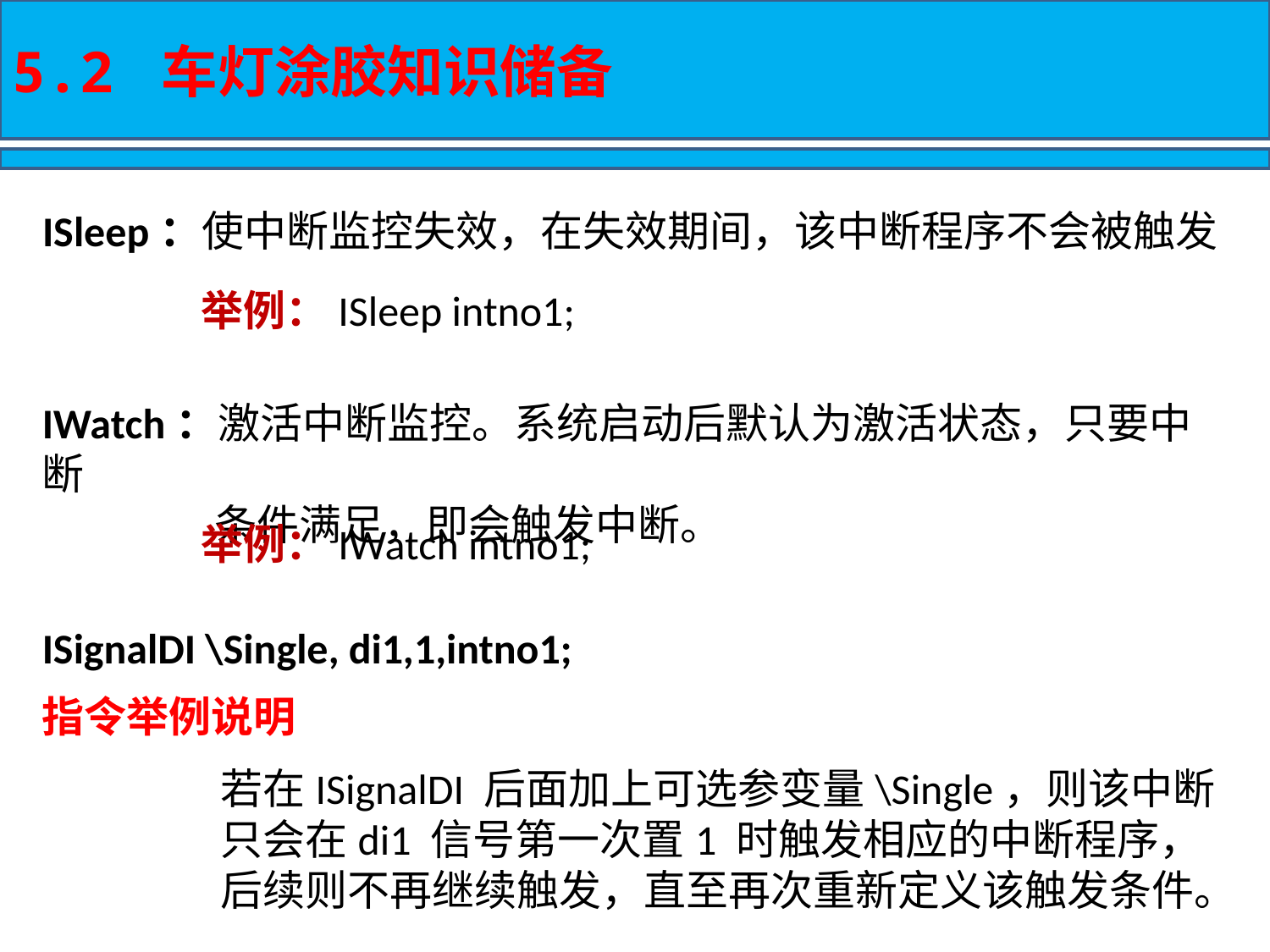

5.2 车灯涂胶知识储备

ISleep：使中断监控失效，在失效期间，该中断程序不会被触发
举例：ISleep intno1;
IWatch：激活中断监控。系统启动后默认为激活状态，只要中断
                 条件满足，即会触发中断。
举例：IWatch intno1;
ISignalDI \Single, di1,1,intno1;
指令举例说明
若在ISignalDI 后面加上可选参变量\Single，则该中断只会在di1 信号第一次置1 时触发相应的中断程序，后续则不再继续触发，直至再次重新定义该触发条件。